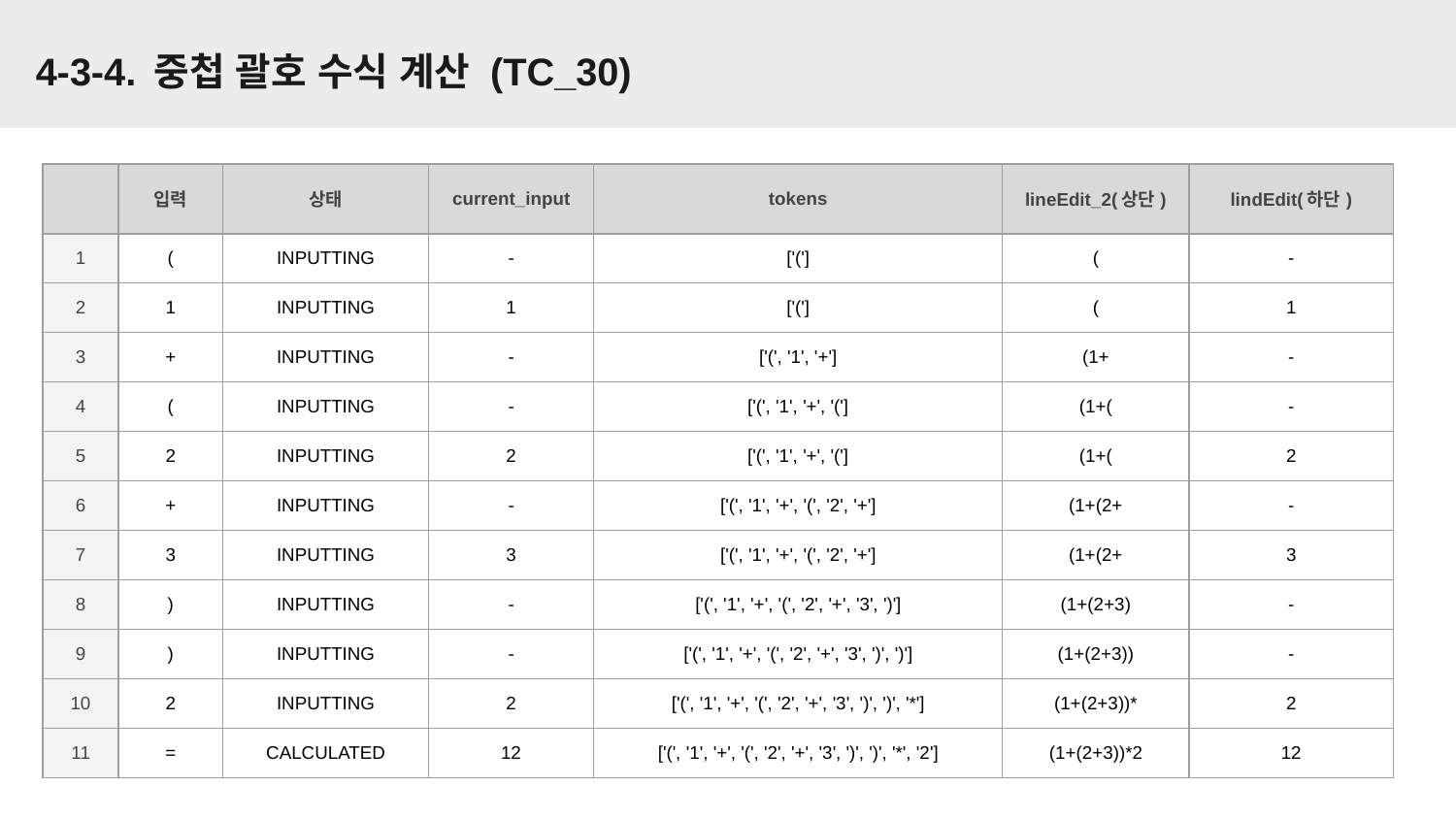

# 4-3-4. 중첩 괄호 수식 계산 (TC_30)
|  | 입력 | 상태 | current\_input | tokens | lineEdit\_2(상단) | lindEdit(하단) |
| --- | --- | --- | --- | --- | --- | --- |
| 1 | ( | INPUTTING | - | ['('] | ( | - |
| 2 | 1 | INPUTTING | 1 | ['('] | ( | 1 |
| 3 | + | INPUTTING | - | ['(', '1', '+'] | (1+ | - |
| 4 | ( | INPUTTING | - | ['(', '1', '+', '('] | (1+( | - |
| 5 | 2 | INPUTTING | 2 | ['(', '1', '+', '('] | (1+( | 2 |
| 6 | + | INPUTTING | - | ['(', '1', '+', '(', '2', '+'] | (1+(2+ | - |
| 7 | 3 | INPUTTING | 3 | ['(', '1', '+', '(', '2', '+'] | (1+(2+ | 3 |
| 8 | ) | INPUTTING | - | ['(', '1', '+', '(', '2', '+', '3', ')'] | (1+(2+3) | - |
| 9 | ) | INPUTTING | - | ['(', '1', '+', '(', '2', '+', '3', ')', ')'] | (1+(2+3)) | - |
| 10 | 2 | INPUTTING | 2 | ['(', '1', '+', '(', '2', '+', '3', ')', ')', '\*'] | (1+(2+3))\* | 2 |
| 11 | = | CALCULATED | 12 | ['(', '1', '+', '(', '2', '+', '3', ')', ')', '\*', '2'] | (1+(2+3))\*2 | 12 |